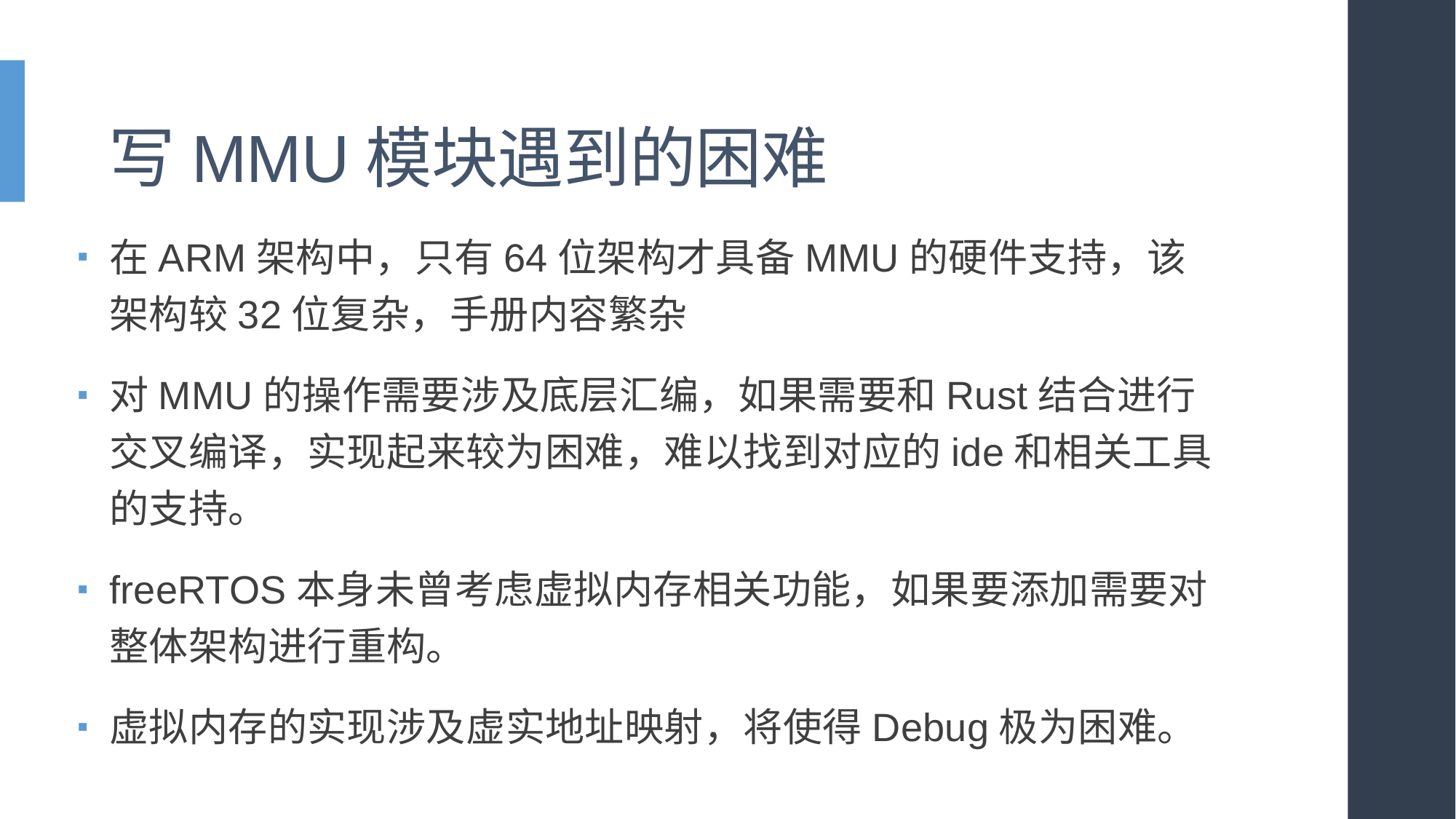

# 写MMU模块遇到的困难
在ARM架构中，只有64位架构才具备MMU的硬件支持，该架构较32位复杂，手册内容繁杂
对MMU的操作需要涉及底层汇编，如果需要和Rust结合进行交叉编译，实现起来较为困难，难以找到对应的ide和相关工具的支持。
freeRTOS本身未曾考虑虚拟内存相关功能，如果要添加需要对整体架构进行重构。
虚拟内存的实现涉及虚实地址映射，将使得Debug极为困难。